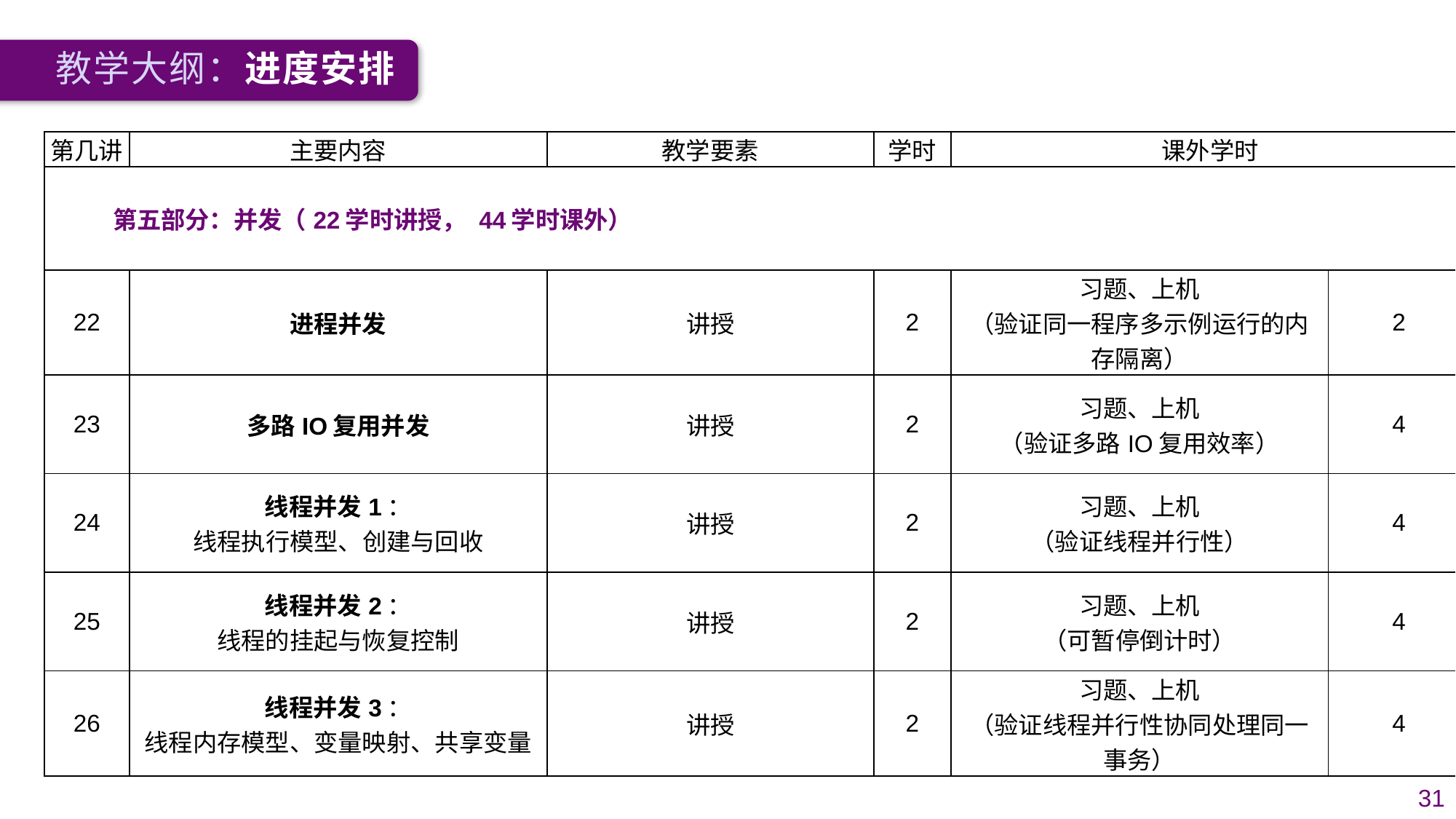

教学大纲：进度安排
| 第几讲 | 主要内容 | 教学要素 | 学时 | 课外学时 | 课外学时 |
| --- | --- | --- | --- | --- | --- |
| 第五部分：并发（22学时讲授， 44学时课外） |  |  |  |  |  |
| 22 | 进程并发 | 讲授 | 2 | 习题、上机 （验证同一程序多示例运行的内存隔离） | 2 |
| 23 | 多路IO复用并发 | 讲授 | 2 | 习题、上机 （验证多路IO复用效率） | 4 |
| 24 | 线程并发1： 线程执行模型、创建与回收 | 讲授 | 2 | 习题、上机 （验证线程并行性） | 4 |
| 25 | 线程并发2： 线程的挂起与恢复控制 | 讲授 | 2 | 习题、上机 （可暂停倒计时） | 4 |
| 26 | 线程并发3： 线程内存模型、变量映射、共享变量 | 讲授 | 2 | 习题、上机 （验证线程并行性协同处理同一事务） | 4 |
31